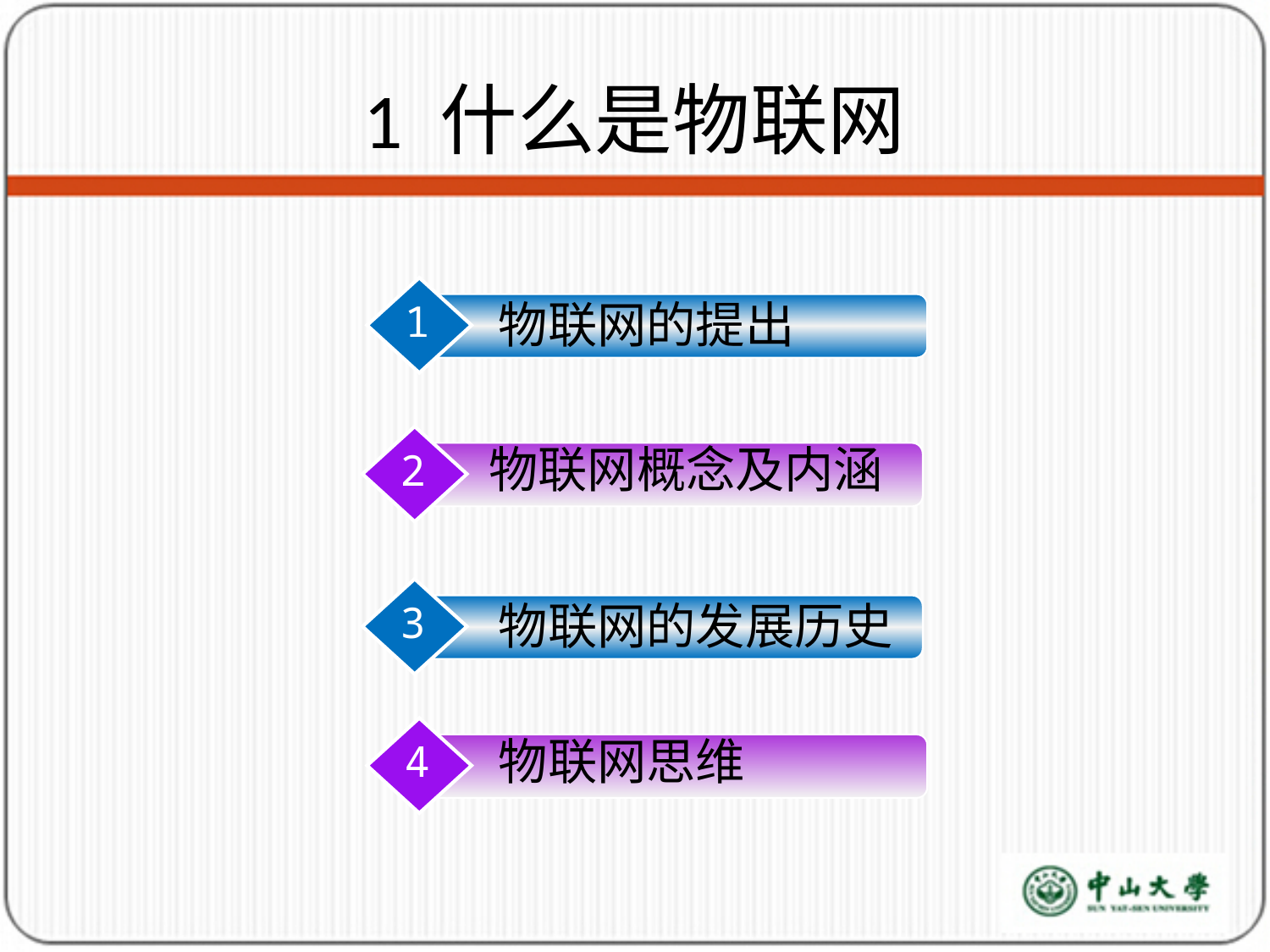

# 1 什么是物联网

物联网的提出
1

物联网概念及内涵
2

物联网的发展历史
3

物联网思维
4